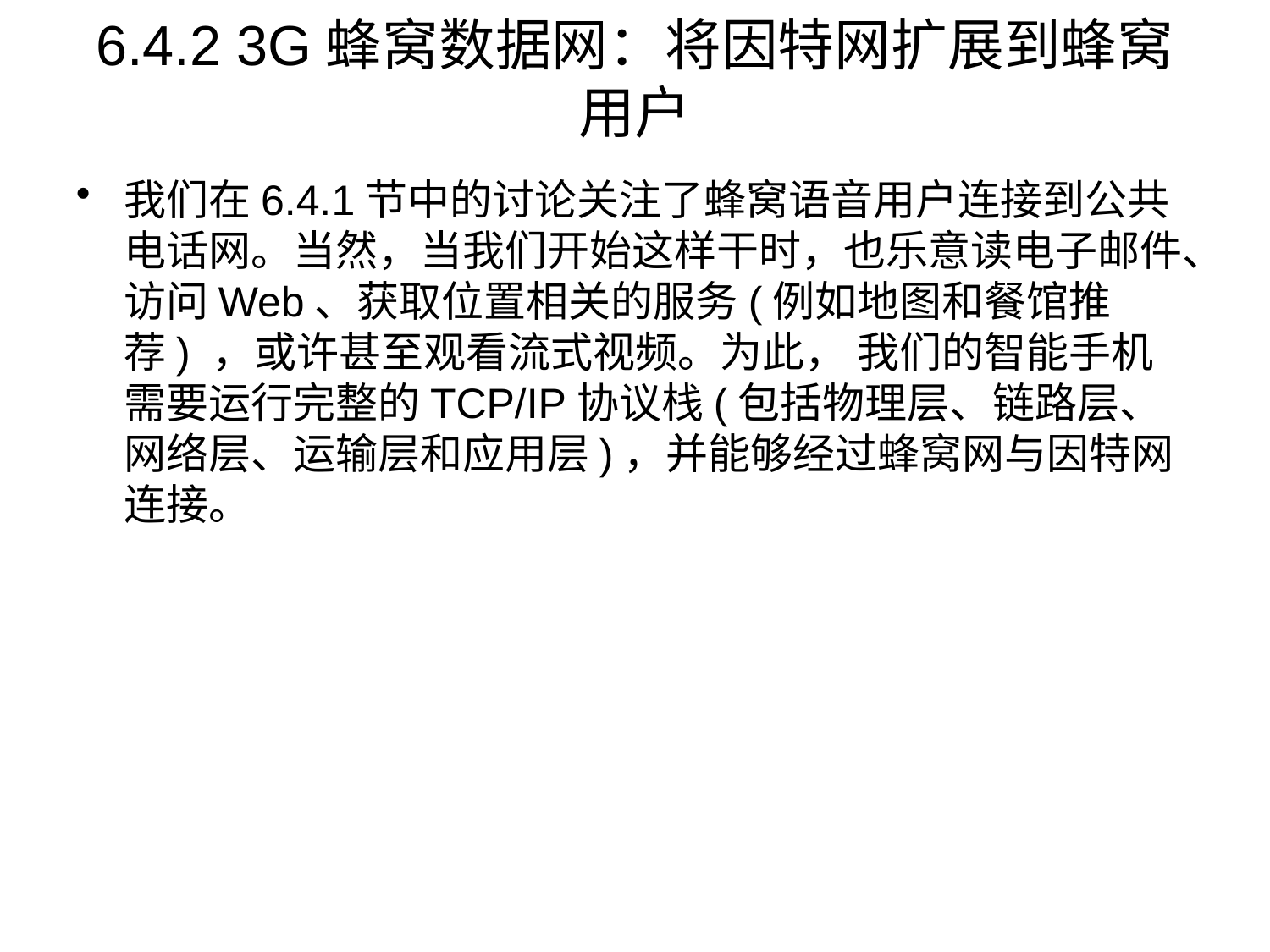

# 6.4.2 3G蜂窝数据网：将因特网扩展到蜂窝用户
我们在6.4.1节中的讨论关注了蜂窝语音用户连接到公共电话网。当然，当我们开始这样干时，也乐意读电子邮件、访问Web、获取位置相关的服务(例如地图和餐馆推荐) ，或许甚至观看流式视频。为此， 我们的智能手机需要运行完整的TCP/IP协议栈(包括物理层、链路层、网络层、运输层和应用层)，并能够经过蜂窝网与因特网连接。